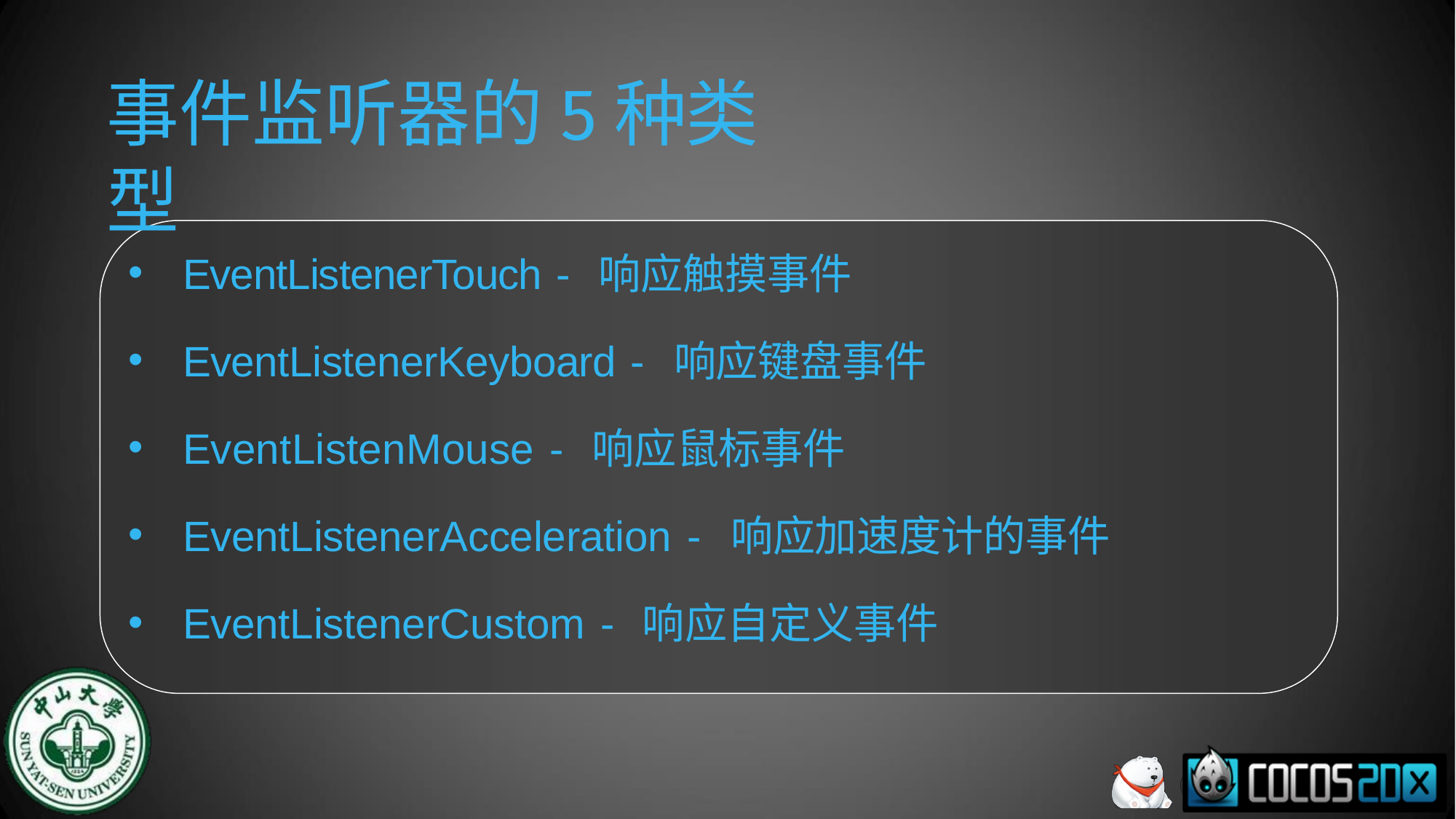

# 事件监听器的5种类型

EventListenerTouch - 响应触摸事件
EventListenerKeyboard - 响应键盘事件
EventListenMouse - 响应鼠标事件
EventListenerAcceleration - 响应加速度计的事件
EventListenerCustom - 响应自定义事件